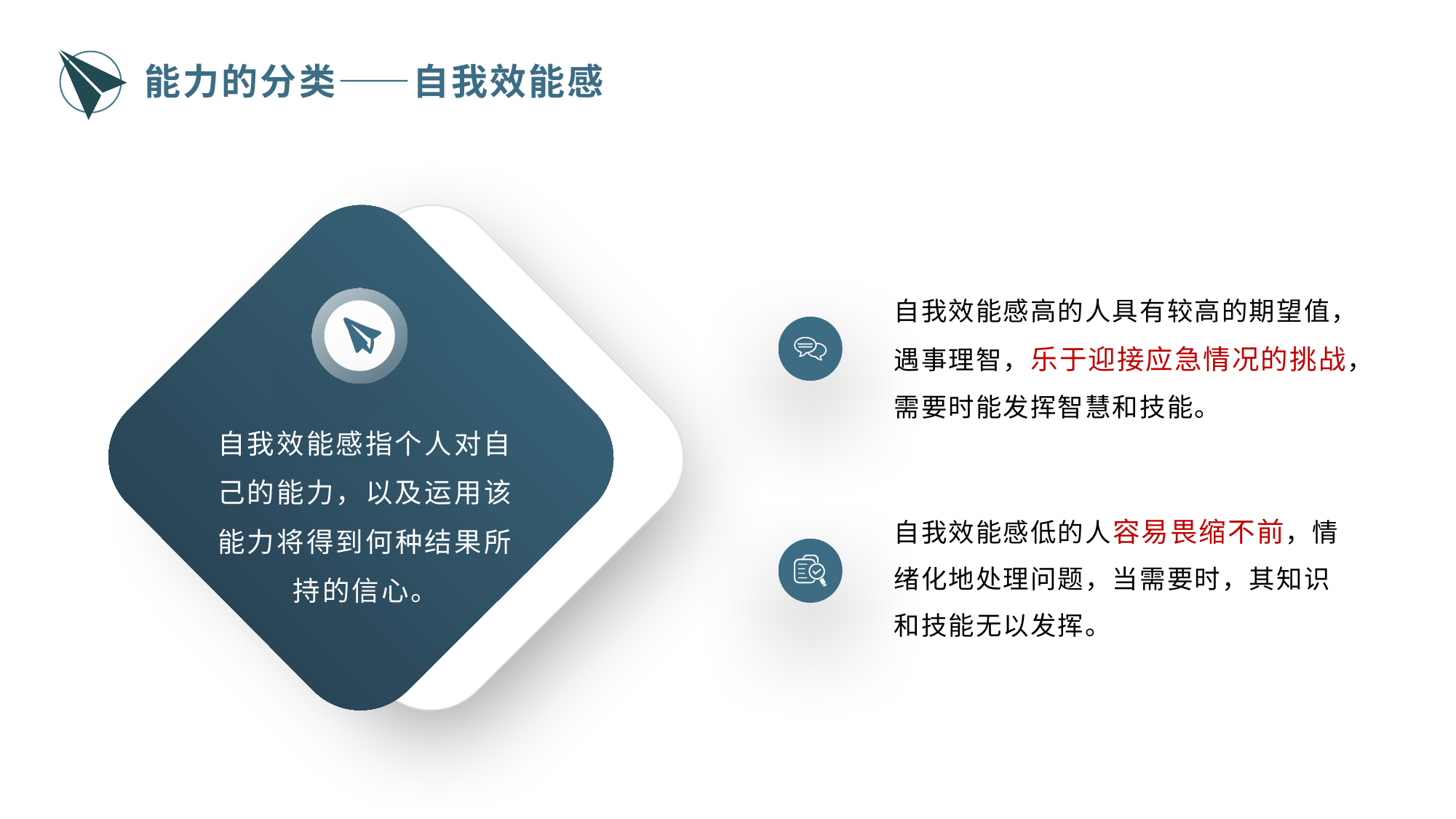

能力的分类——自我效能感

自我效能感指个人对自己的能力，以及运用该能力将得到何种结果所持的信心。
自我效能感高的人具有较高的期望值，遇事理智，乐于迎接应急情况的挑战，需要时能发挥智慧和技能。

自我效能感低的人容易畏缩不前，情绪化地处理问题，当需要时，其知识和技能无以发挥。